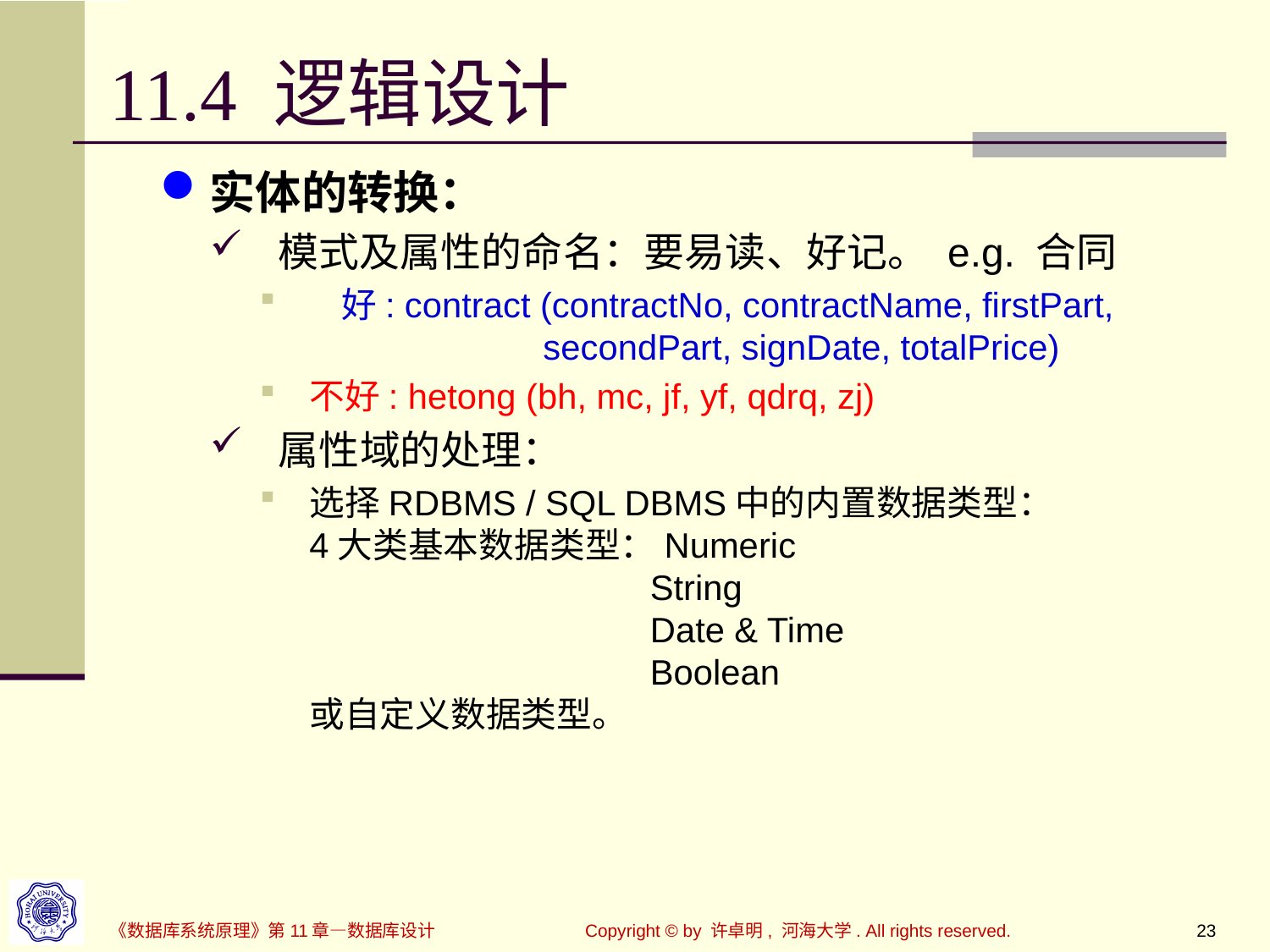

# 11.4 逻辑设计
实体的转换：
 模式及属性的命名：要易读、好记。 e.g. 合同
   好: contract (contractNo, contractName, firstPart,
                        secondPart, signDate, totalPrice)
不好: hetong (bh, mc, jf, yf, qdrq, zj)
 属性域的处理：
选择RDBMS / SQL DBMS中的内置数据类型：
4大类基本数据类型：Numeric
                                   String
                                   Date & Time
                                   Boolean
或自定义数据类型。
Copyright © by 许卓明, 河海大学. All rights reserved.
23
《数据库系统原理》第11章—数据库设计